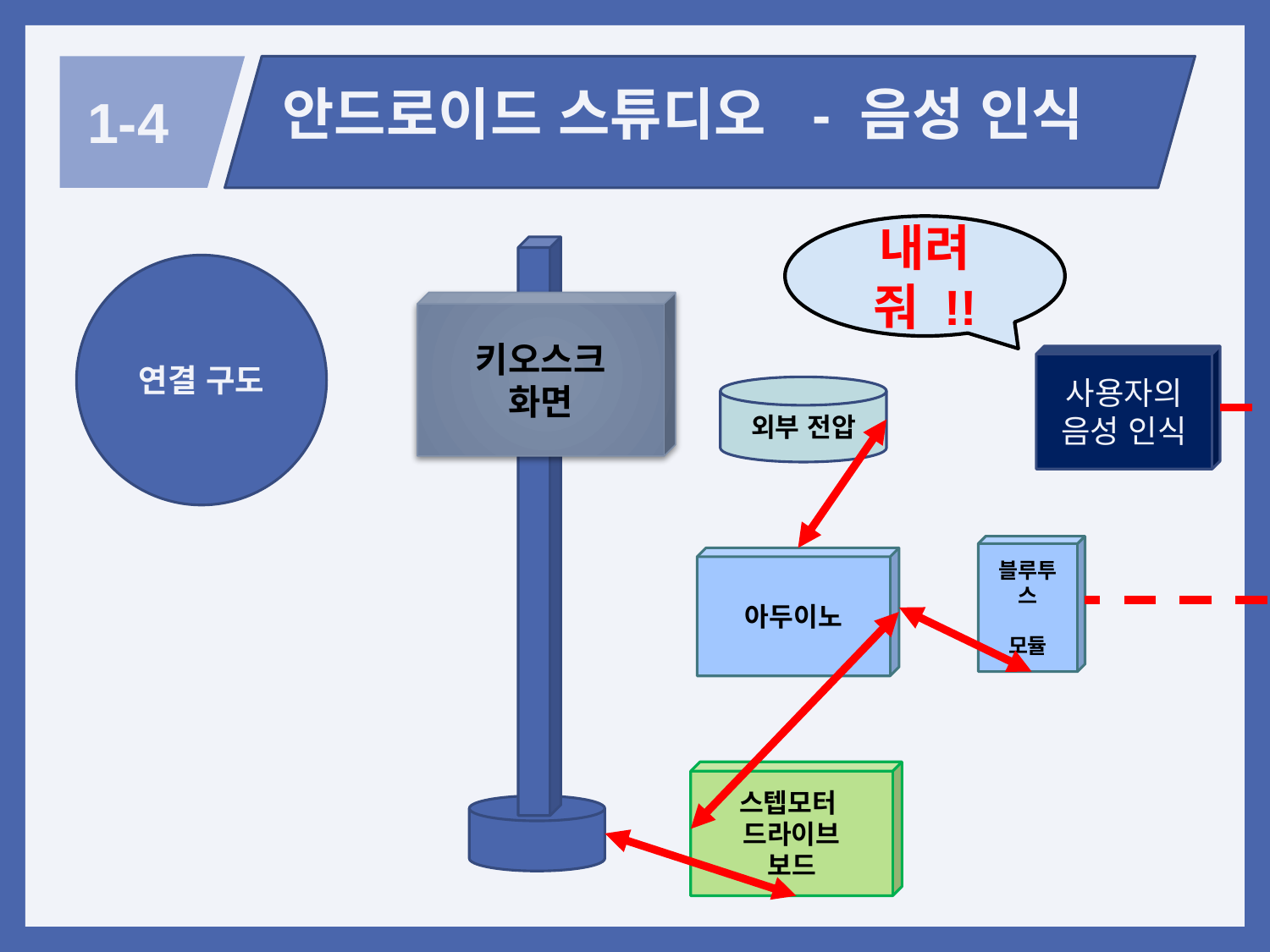

안드로이드 스튜디오  - 음성 인식
1-4
내려줘 !!

연결 구도
키오스크
화면
사용자의
음성 인식
외부 전압
블루투스

모듈
아두이노
스텝모터
드라이브
보드